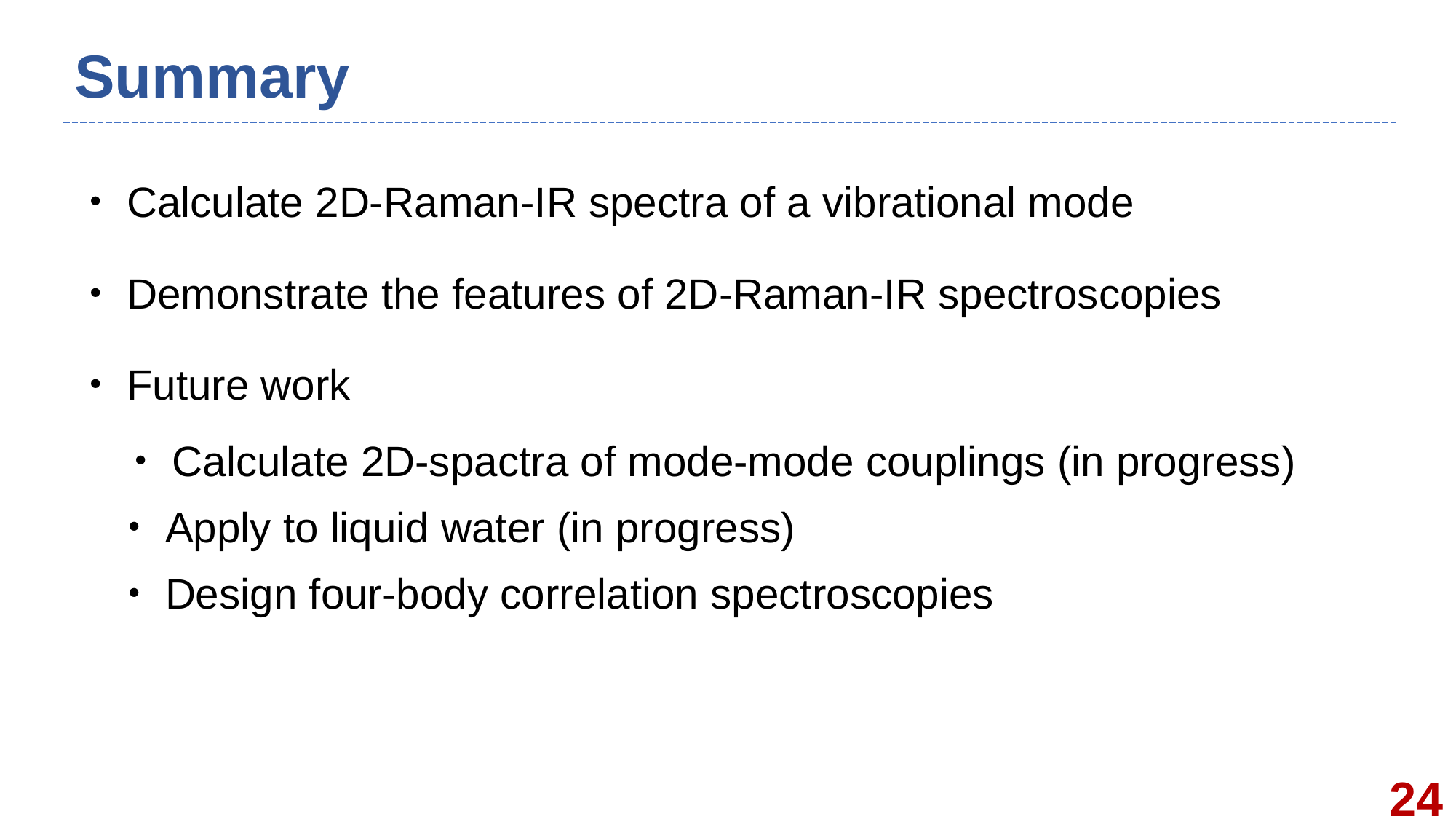

# Summary
・Calculate 2D-Raman-IR spectra of a vibrational mode
・Demonstrate the features of 2D-Raman-IR spectroscopies
・Future work
   ・Calculate 2D-spactra of mode-mode couplings (in progress)
   ・Apply to liquid water (in progress)
   ・Design four-body correlation spectroscopies

24